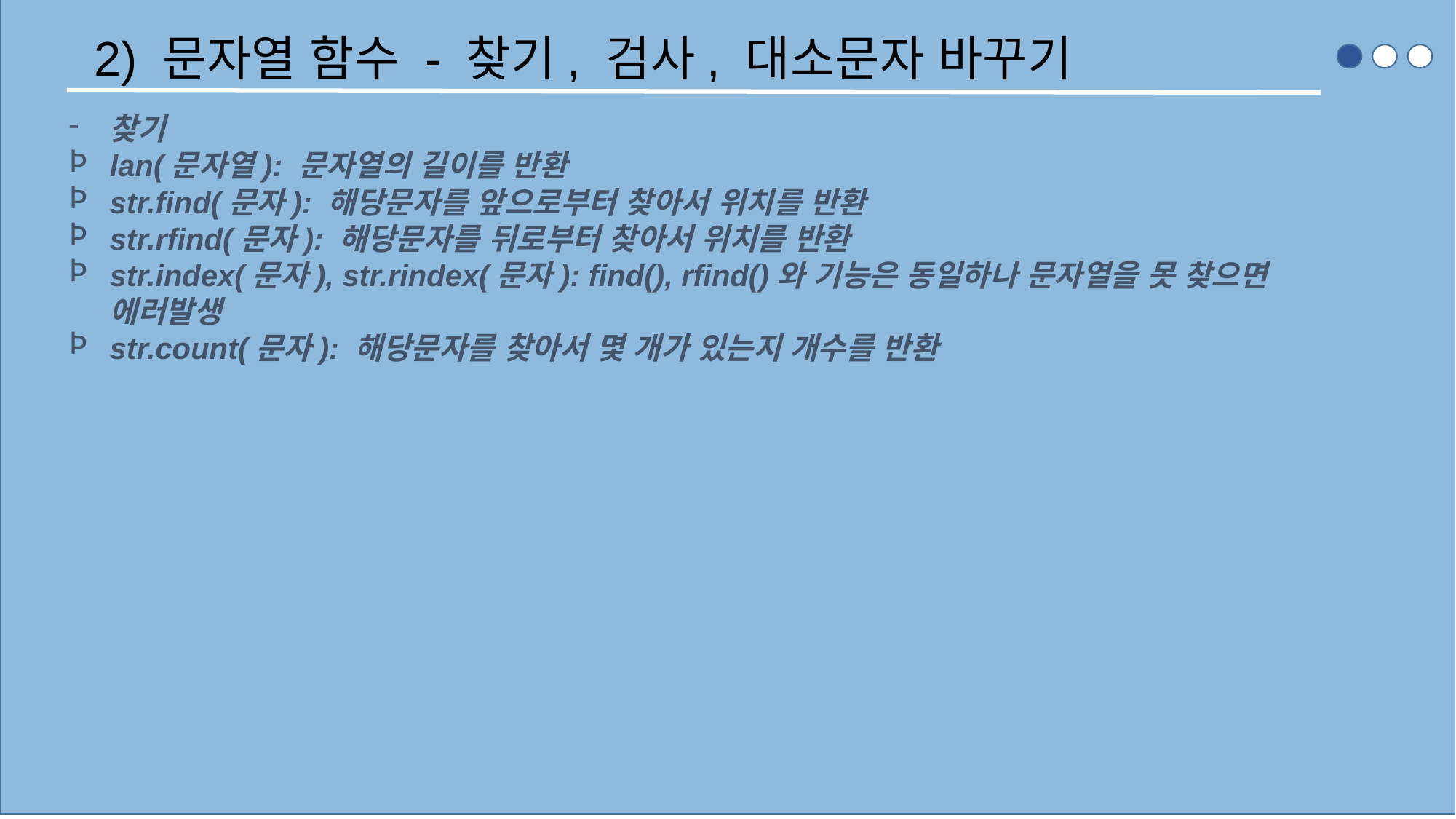

2) 문자열 함수 - 찾기, 검사, 대소문자 바꾸기

찾기
lan(문자열): 문자열의 길이를 반환
str.find(문자): 해당문자를 앞으로부터 찾아서 위치를 반환
str.rfind(문자): 해당문자를 뒤로부터 찾아서 위치를 반환
str.index(문자), str.rindex(문자): find(), rfind()와 기능은 동일하나 문자열을 못 찾으면 에러발생
str.count(문자): 해당문자를 찾아서 몇 개가 있는지 개수를 반환